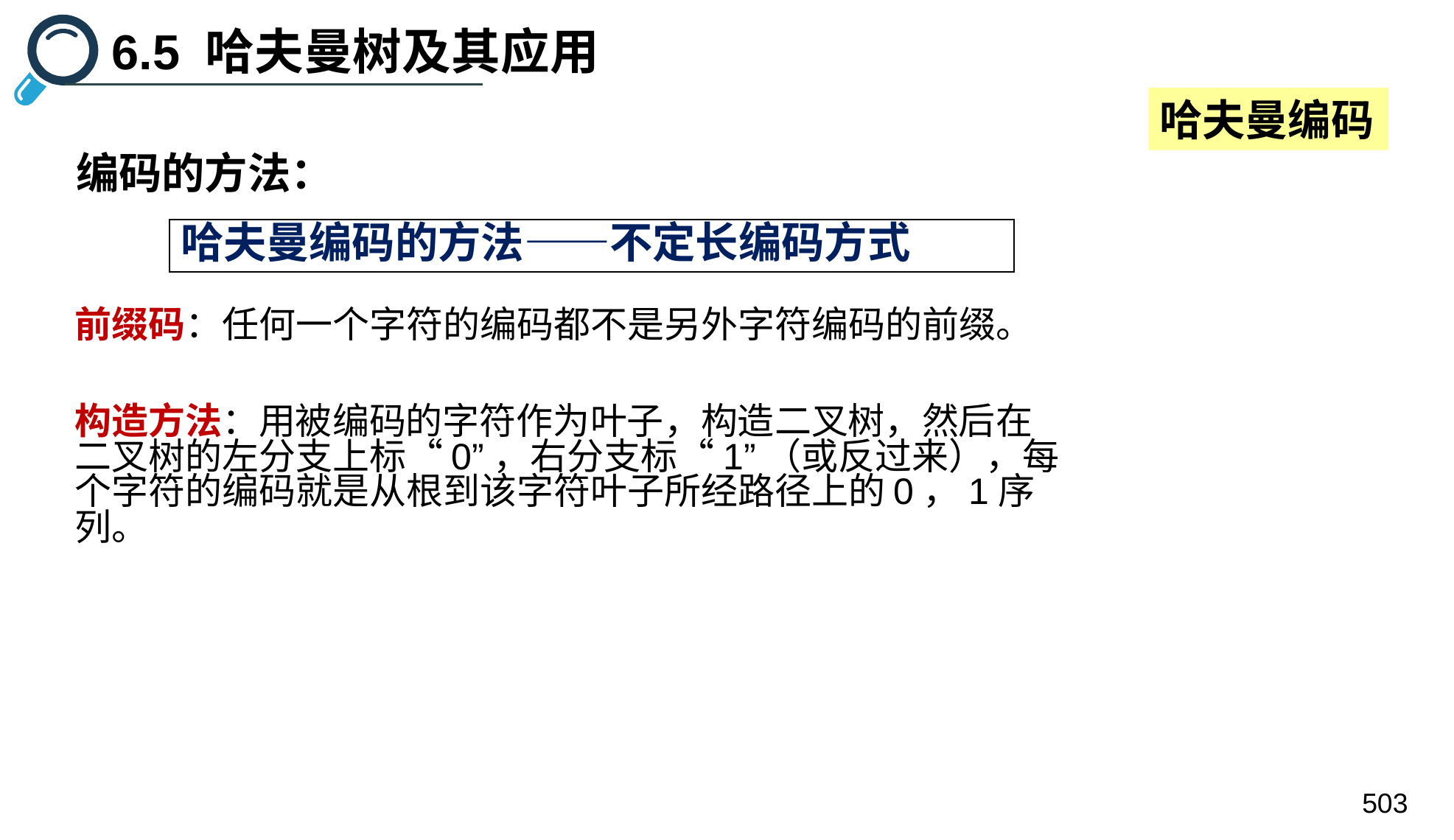

6.5 哈夫曼树及其应用
哈夫曼编码
编码的方法：
哈夫曼编码的方法——不定长编码方式
前缀码：任何一个字符的编码都不是另外字符编码的前缀。
构造方法：用被编码的字符作为叶子，构造二叉树，然后在二叉树的左分支上标“0”，右分支标“1”（或反过来），每个字符的编码就是从根到该字符叶子所经路径上的0，1序列。
503